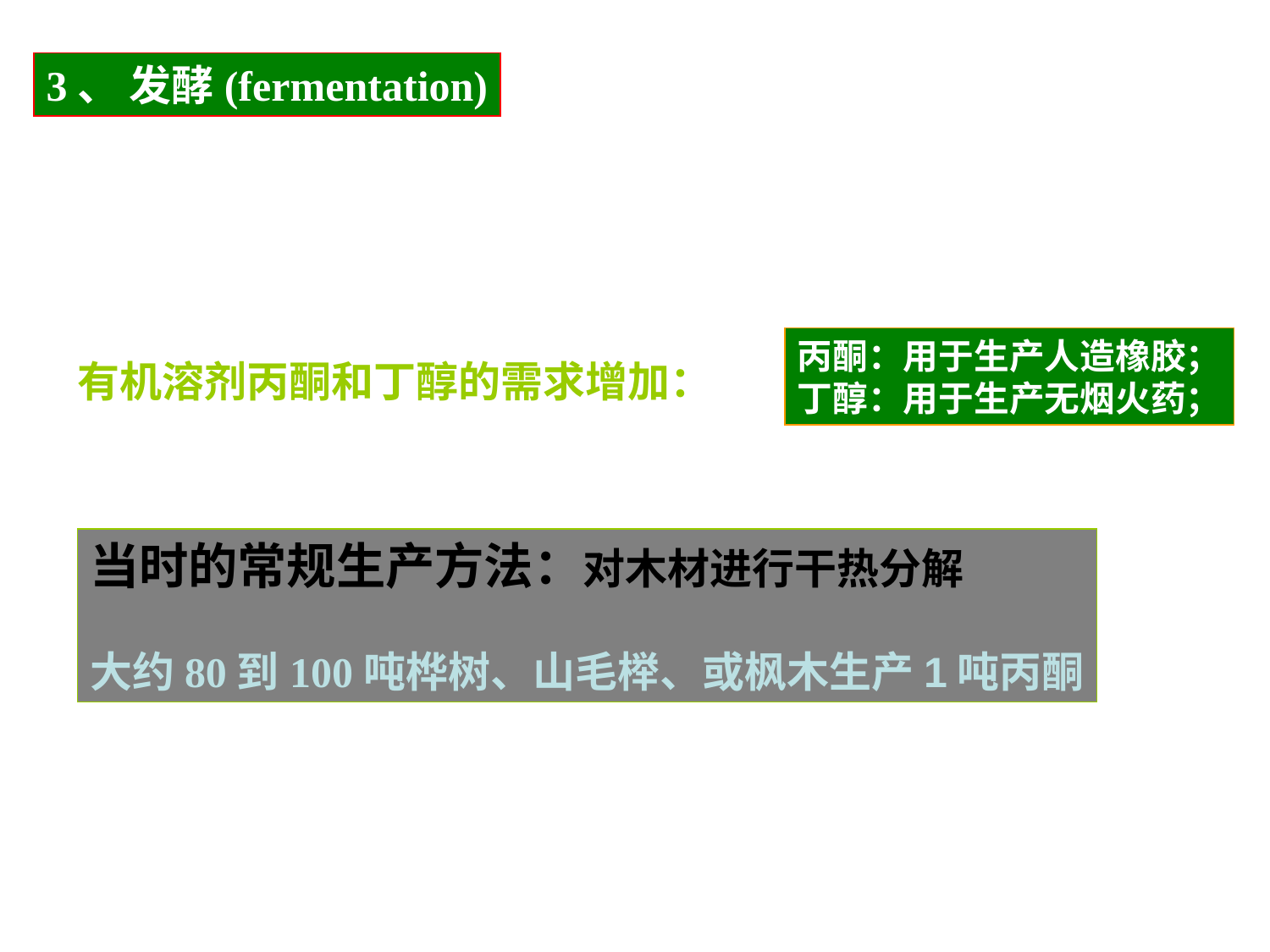

3、 发酵(fermentation)
英国：
丙酮：用于生产人造橡胶；
丁醇：用于生产无烟火药；
有机溶剂丙酮和丁醇的需求增加：
当时的常规生产方法：对木材进行干热分解

大约80到100吨桦树、山毛榉、或枫木生产1吨丙酮